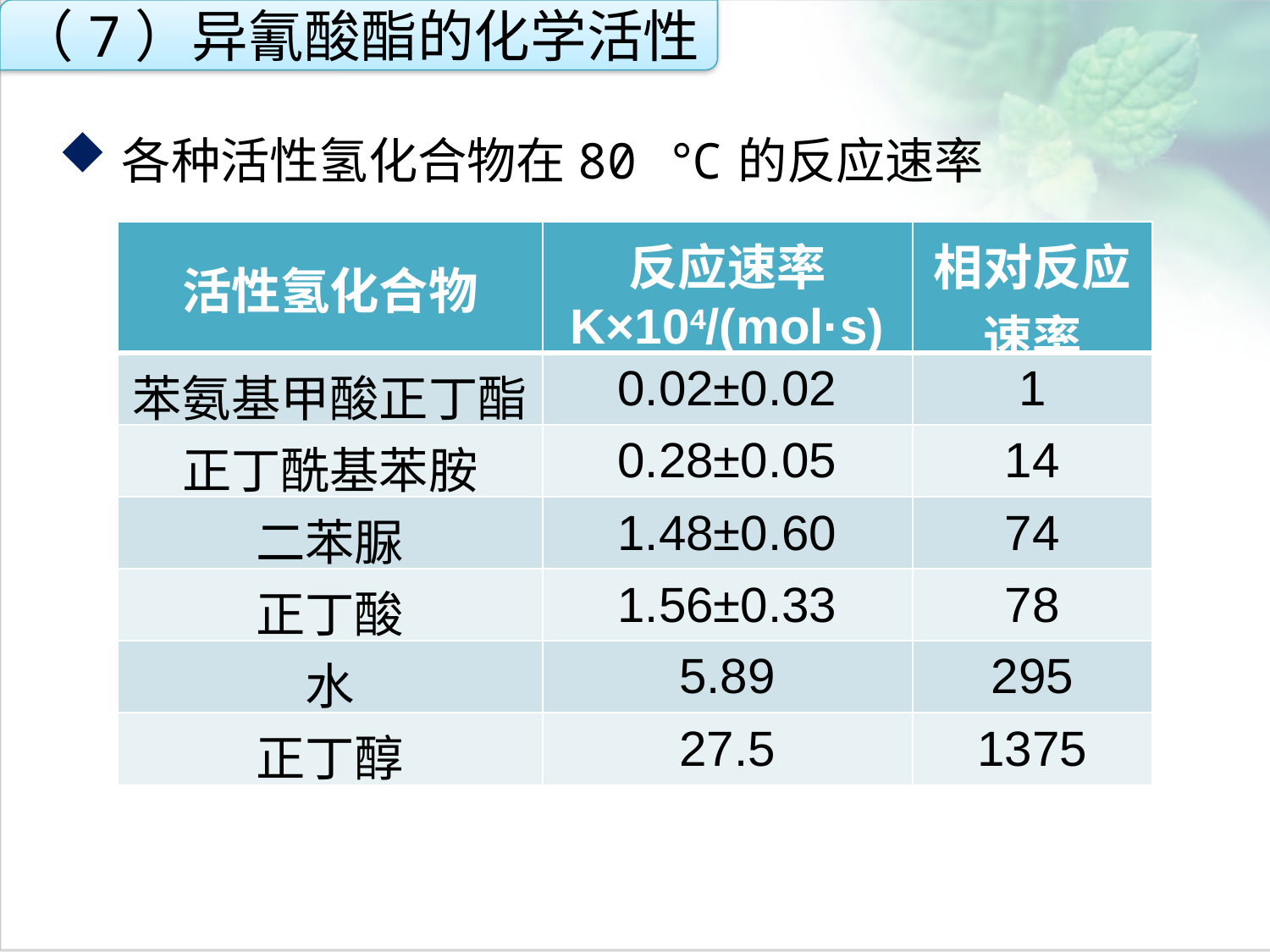

（7）异氰酸酯的化学活性
各种活性氢化合物在80 ℃的反应速率
| 活性氢化合物 | 反应速率 K×104/(mol·s) | 相对反应速率 |
| --- | --- | --- |
| 苯氨基甲酸正丁酯 | 0.02±0.02 | 1 |
| 正丁酰基苯胺 | 0.28±0.05 | 14 |
| 二苯脲 | 1.48±0.60 | 74 |
| 正丁酸 | 1.56±0.33 | 78 |
| 水 | 5.89 | 295 |
| 正丁醇 | 27.5 | 1375 |
点击添加文本
点击添加文本
点击添加文本
点击添加文本